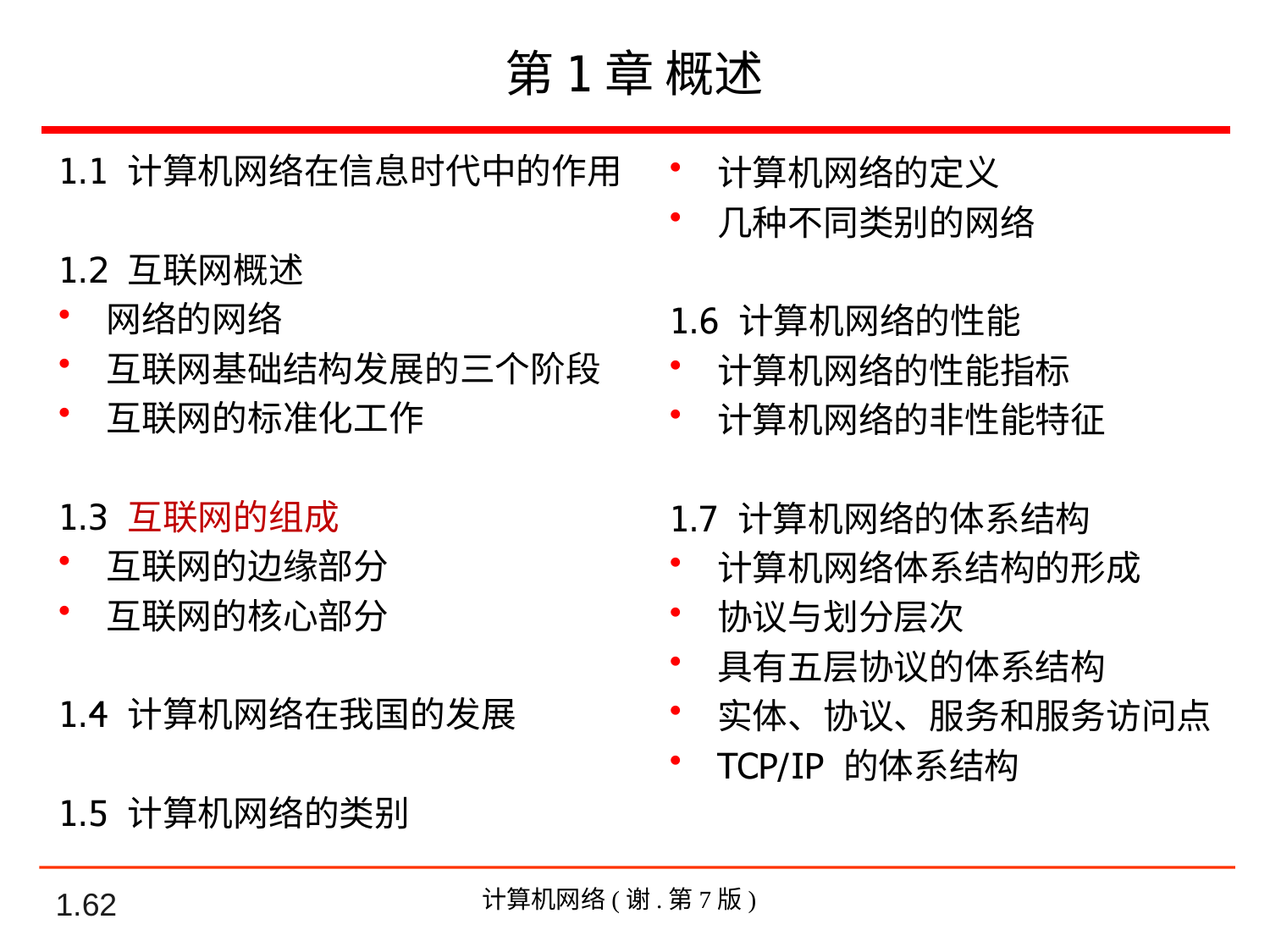

第1章 概述
1.1 计算机网络在信息时代中的作用

1.2 互联网概述
网络的网络
互联网基础结构发展的三个阶段
互联网的标准化工作

1.3 互联网的组成
互联网的边缘部分
互联网的核心部分

1.4 计算机网络在我国的发展

1.5 计算机网络的类别

计算机网络的定义
几种不同类别的网络

1.6 计算机网络的性能
计算机网络的性能指标
计算机网络的非性能特征

1.7 计算机网络的体系结构
计算机网络体系结构的形成
协议与划分层次
具有五层协议的体系结构
实体、协议、服务和服务访问点
TCP/IP 的体系结构